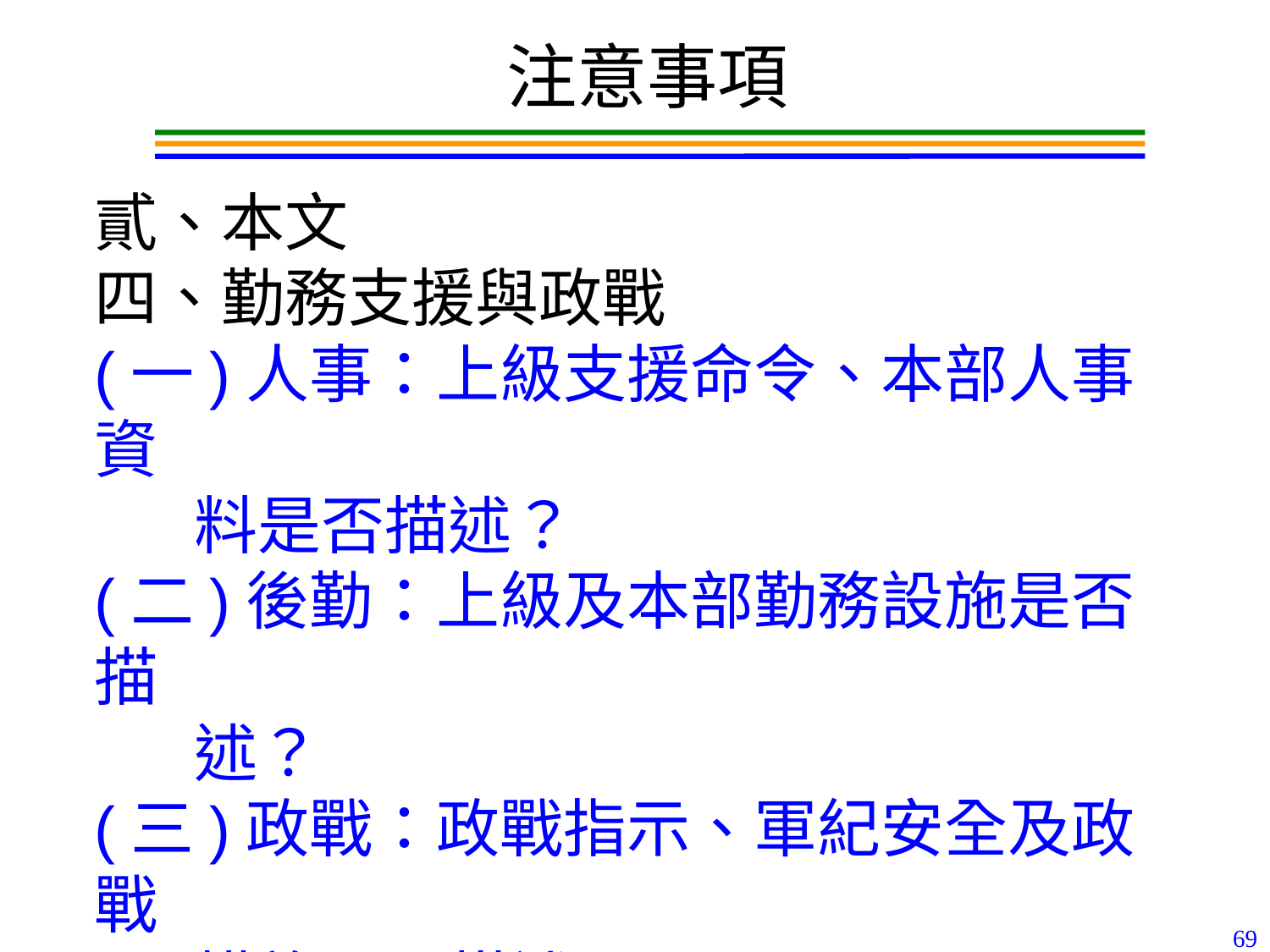

注意事項
貳、本文
四、勤務支援與政戰
(一)人事：上級支援命令、本部人事資
      料是否描述？
(二)後勤：上級及本部勤務設施是否描
      述？
(三)政戰：政戰指示、軍紀安全及政戰
      措施是否描述？
69